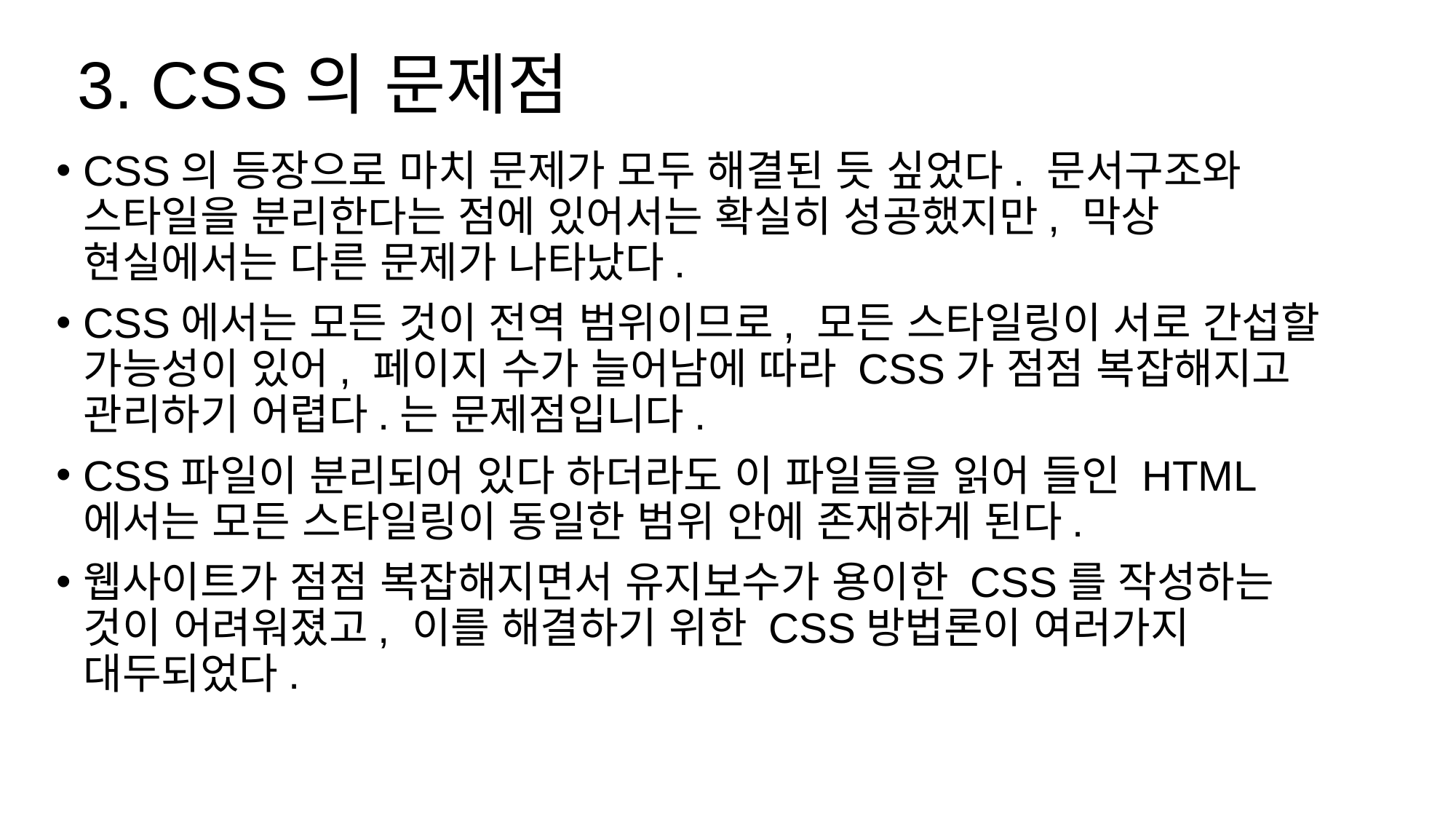

# 3. CSS의 문제점
CSS의 등장으로 마치 문제가 모두 해결된 듯 싶었다. 문서구조와 스타일을 분리한다는 점에 있어서는 확실히 성공했지만, 막상 현실에서는 다른 문제가 나타났다.
CSS에서는 모든 것이 전역 범위이므로, 모든 스타일링이 서로 간섭할 가능성이 있어, 페이지 수가 늘어남에 따라 CSS가 점점 복잡해지고 관리하기 어렵다.는 문제점입니다.
CSS파일이 분리되어 있다 하더라도 이 파일들을 읽어 들인 HTML에서는 모든 스타일링이 동일한 범위 안에 존재하게 된다.
웹사이트가 점점 복잡해지면서 유지보수가 용이한 CSS를 작성하는 것이 어려워졌고, 이를 해결하기 위한 CSS방법론이 여러가지 대두되었다.